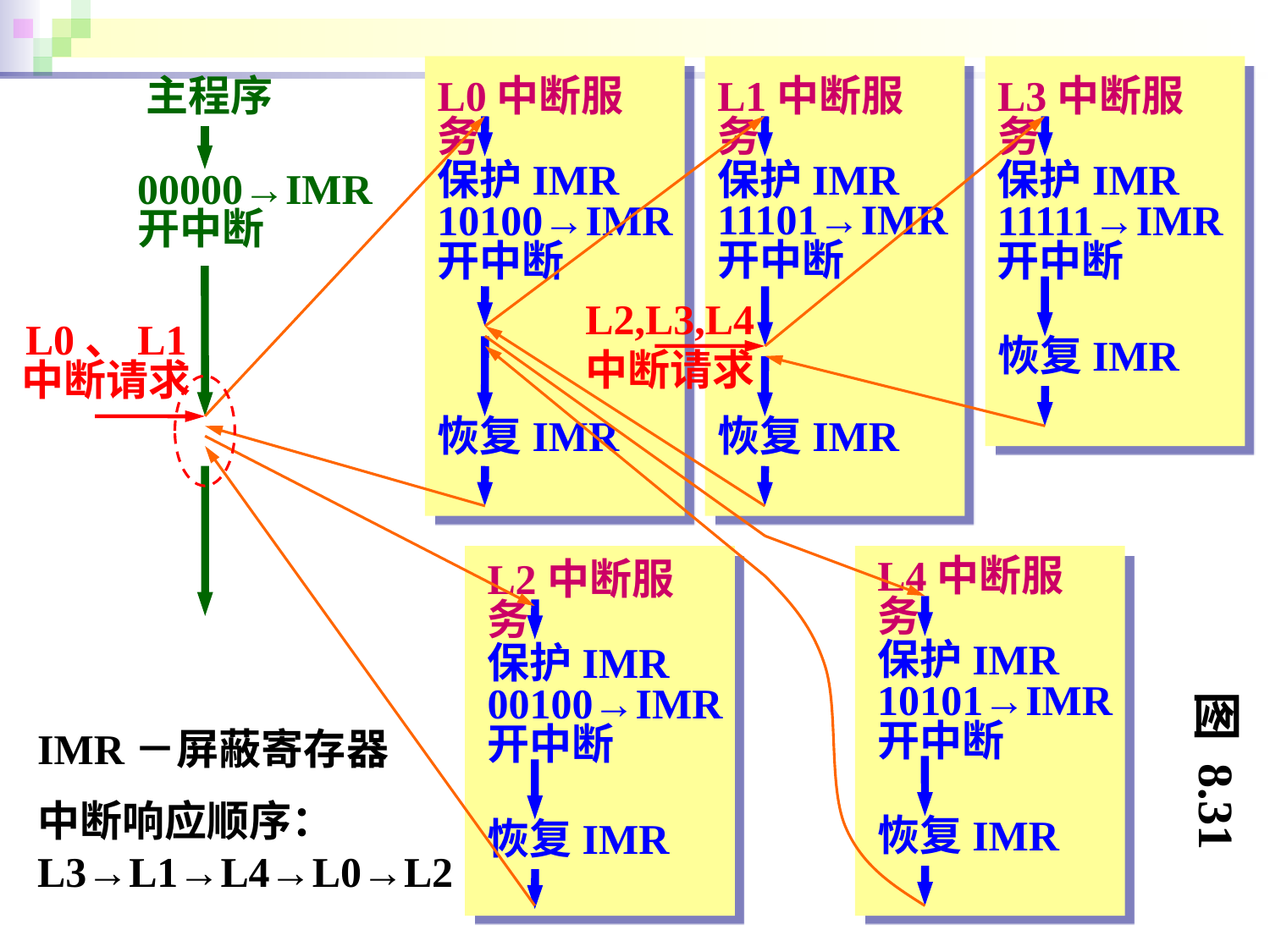

主程序
L0中断服务
L1中断服务
L3中断服务

保护IMR
11101→IMR
开中断
保护IMR
10100→IMR
开中断
保护IMR
11111→IMR
开中断
00000→IMR
开中断

L2,L3,L4
中断请求

L0、L1
中断请求

恢复IMR

恢复IMR
恢复IMR

L4中断服务
L2中断服务

保护IMR
10101→IMR
开中断
保护IMR
00100→IMR
开中断
图 8.31
IMR－屏蔽寄存器
中断响应顺序：L3→L1→L4→L0→L2

恢复IMR
恢复IMR